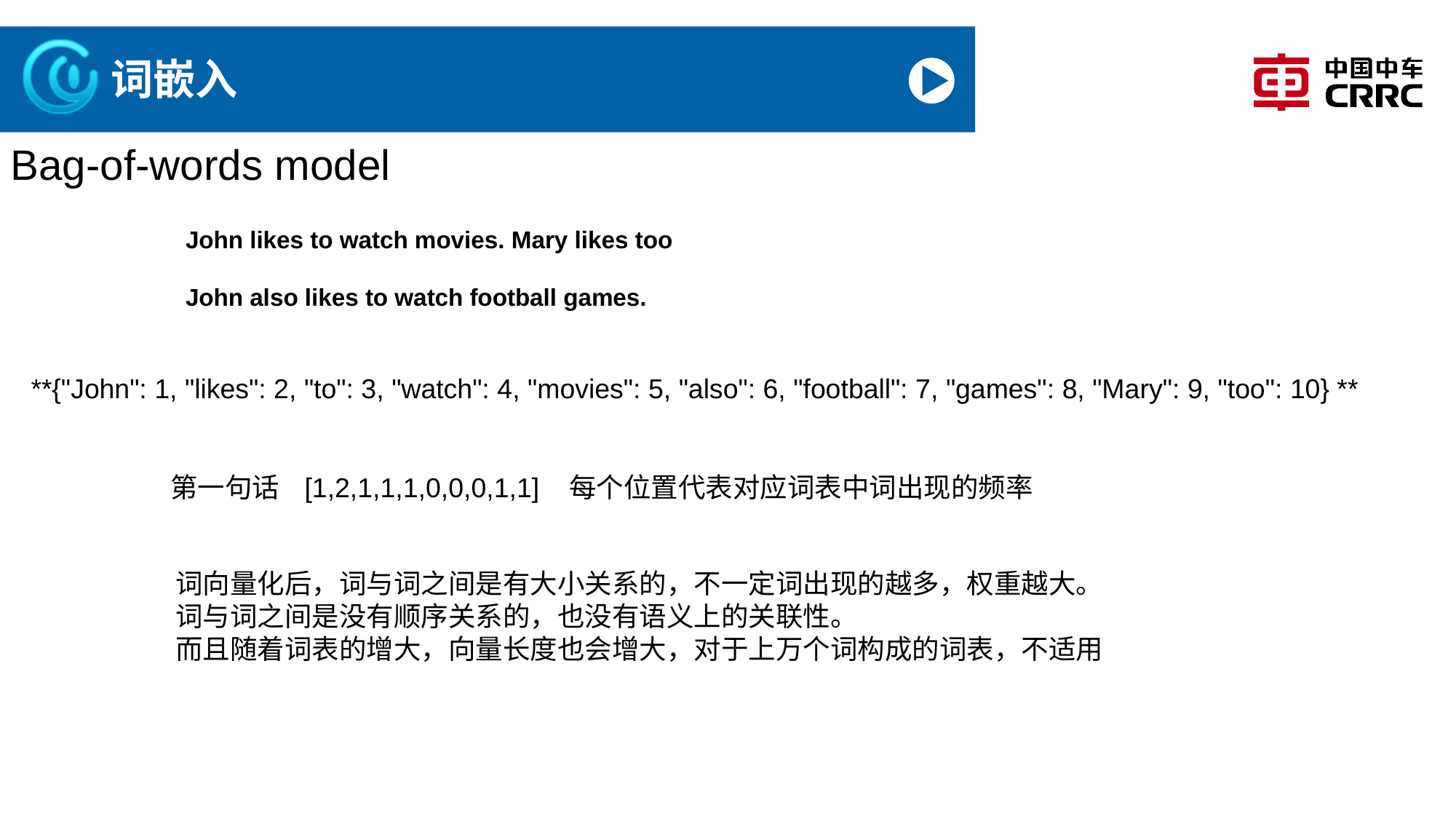

# 词嵌入
Bag-of-words model
John likes to watch movies. Mary likes too

John also likes to watch football games.
**{"John": 1, "likes": 2, "to": 3, "watch": 4, "movies": 5, "also": 6, "football": 7, "games": 8, "Mary": 9, "too": 10} **
第一句话   [1,2,1,1,1,0,0,0,1,1]   每个位置代表对应词表中词出现的频率
词向量化后，词与词之间是有大小关系的，不一定词出现的越多，权重越大。
词与词之间是没有顺序关系的，也没有语义上的关联性。
而且随着词表的增大，向量长度也会增大，对于上万个词构成的词表，不适用
143